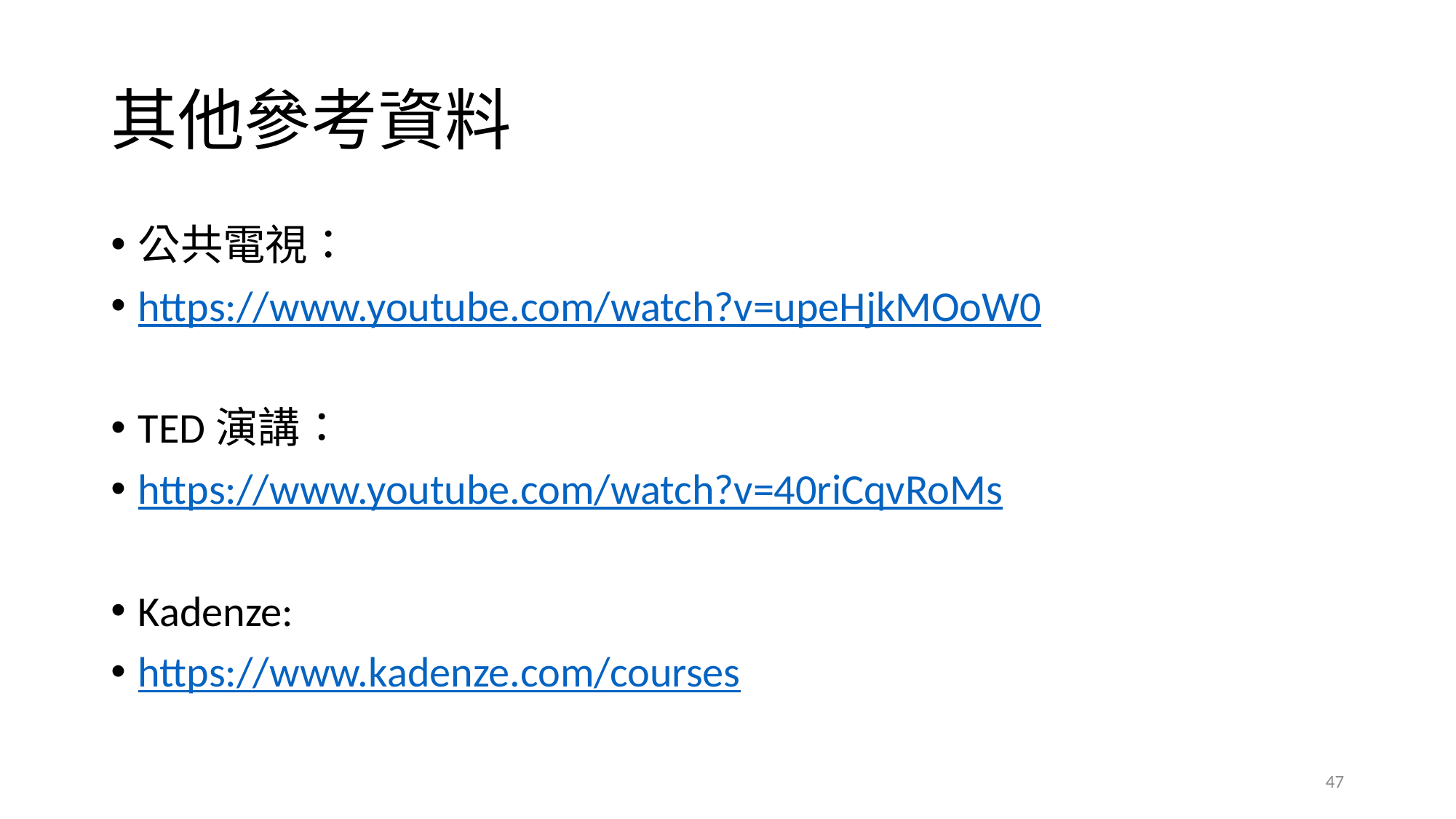

# 其他參考資料
公共電視：
https://www.youtube.com/watch?v=upeHjkMOoW0

TED演講：
https://www.youtube.com/watch?v=40riCqvRoMs

Kadenze:
https://www.kadenze.com/courses

47